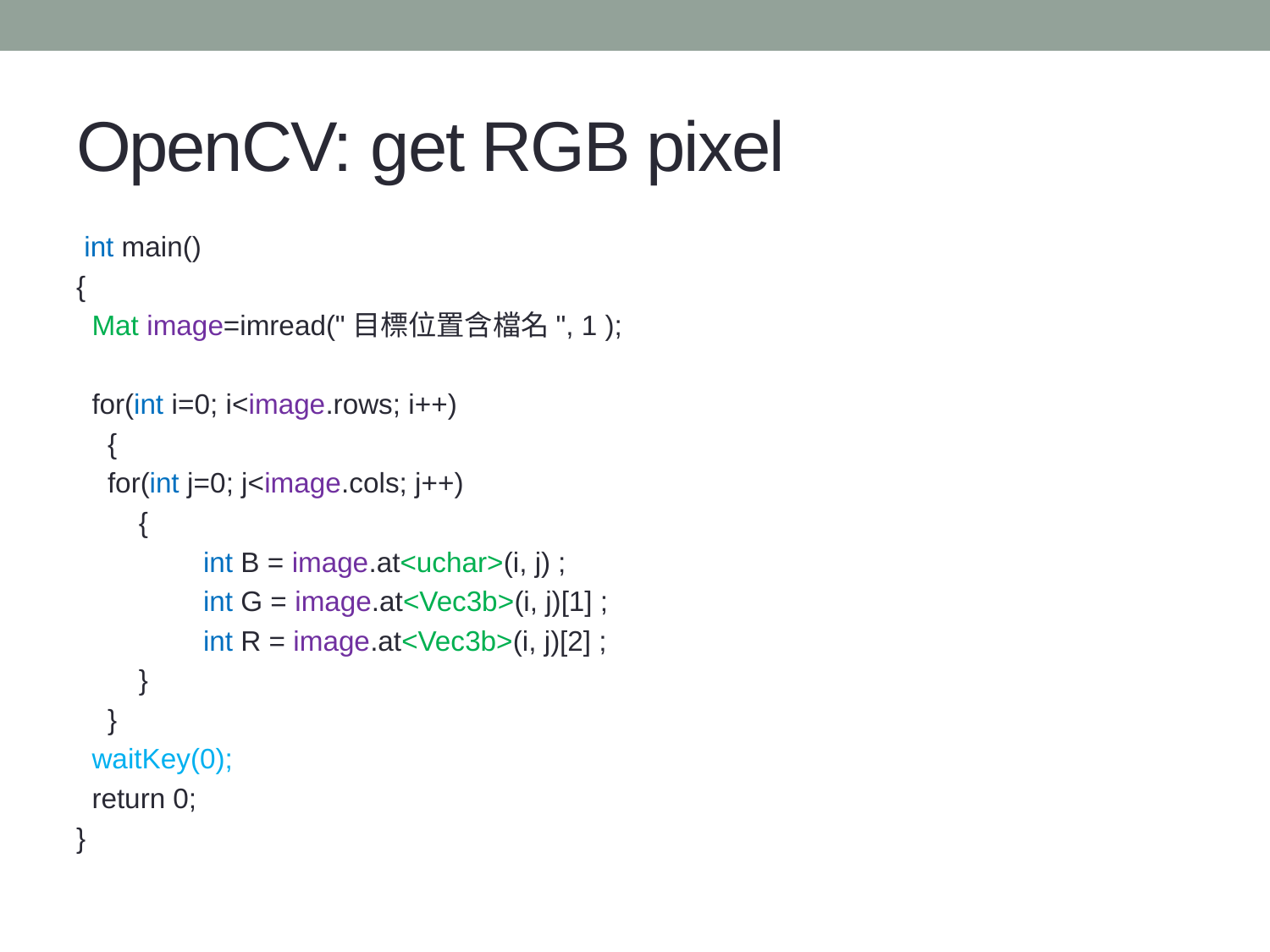

# OpenCV: get RGB pixel
 int main()
{
  Mat image=imread("目標位置含檔名", 1 );

  for(int i=0; i<image.rows; i++)
    {
    for(int j=0; j<image.cols; j++)
        {
	int B = image.at<uchar>(i, j) ;
	int G = image.at<Vec3b>(i, j)[1] ;
	int R = image.at<Vec3b>(i, j)[2] ;
        }
    }
  waitKey(0);
  return 0;
}